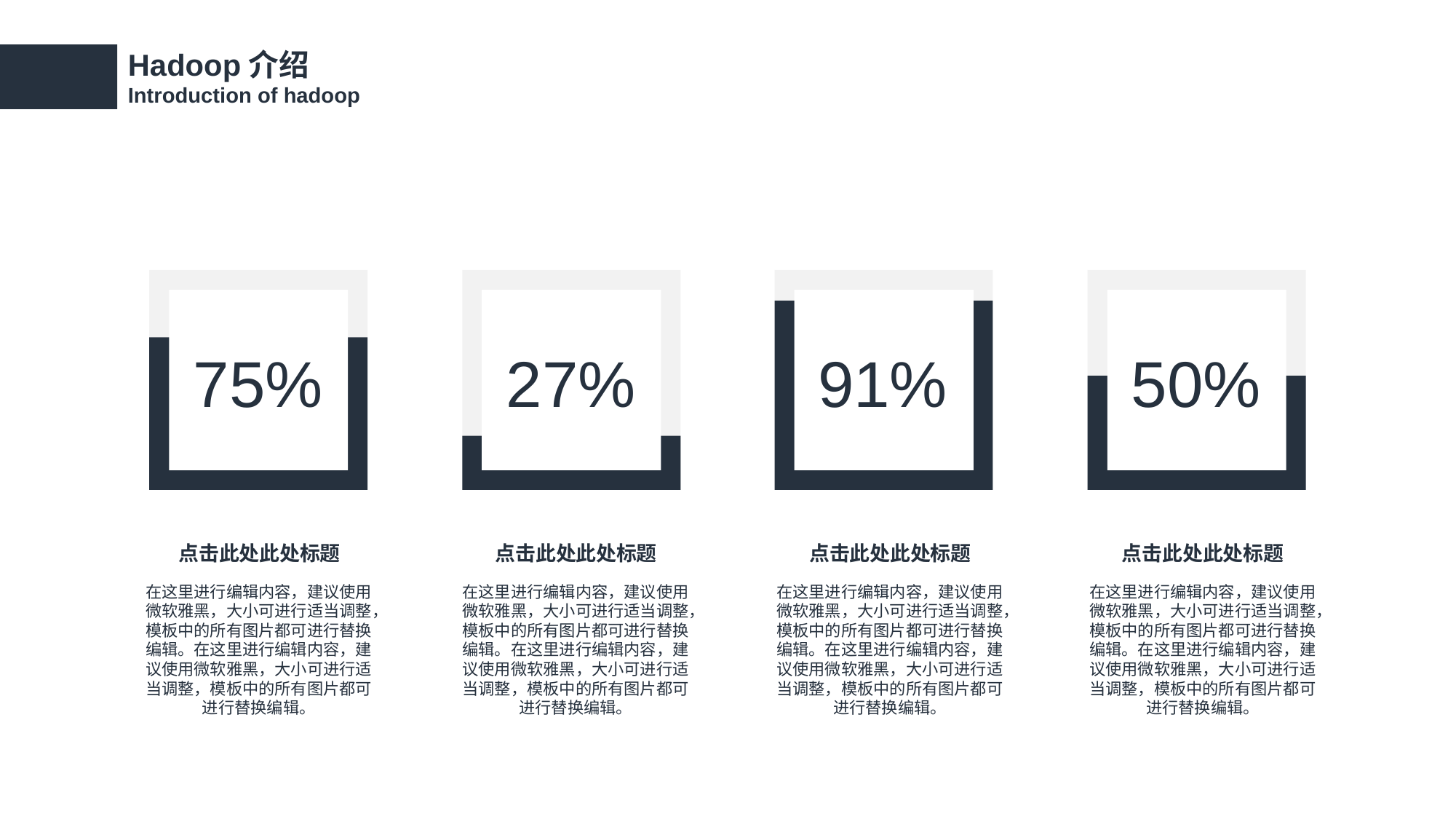

Hadoop介绍
Introduction of hadoop

75%
27%
91%
50%

点击此处此处标题
点击此处此处标题
点击此处此处标题
点击此处此处标题
在这里进行编辑内容，建议使用微软雅黑，大小可进行适当调整，模板中的所有图片都可进行替换编辑。在这里进行编辑内容，建议使用微软雅黑，大小可进行适当调整，模板中的所有图片都可进行替换编辑。
在这里进行编辑内容，建议使用微软雅黑，大小可进行适当调整，模板中的所有图片都可进行替换编辑。在这里进行编辑内容，建议使用微软雅黑，大小可进行适当调整，模板中的所有图片都可进行替换编辑。
在这里进行编辑内容，建议使用微软雅黑，大小可进行适当调整，模板中的所有图片都可进行替换编辑。在这里进行编辑内容，建议使用微软雅黑，大小可进行适当调整，模板中的所有图片都可进行替换编辑。
在这里进行编辑内容，建议使用微软雅黑，大小可进行适当调整，模板中的所有图片都可进行替换编辑。在这里进行编辑内容，建议使用微软雅黑，大小可进行适当调整，模板中的所有图片都可进行替换编辑。